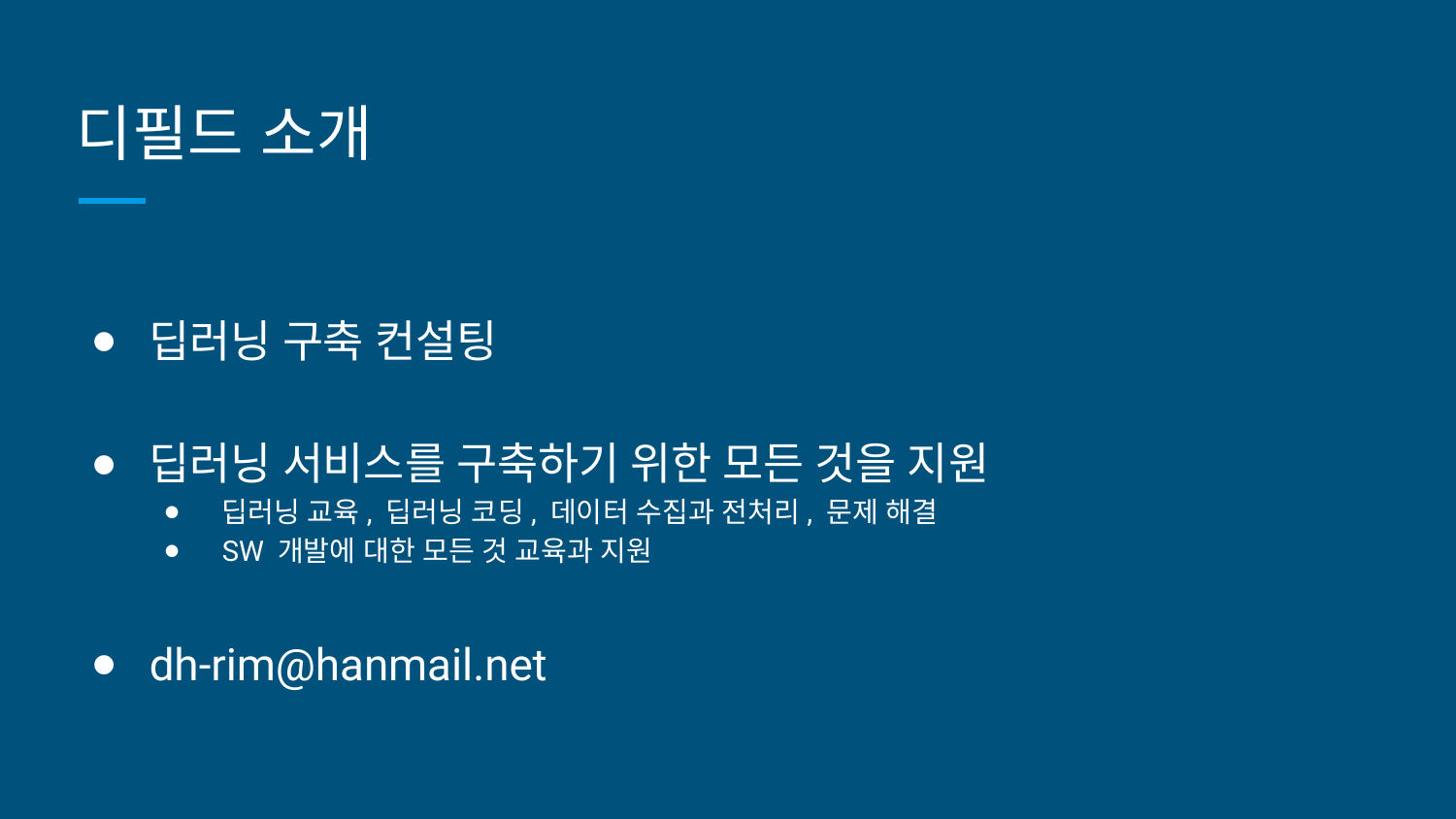

# 디필드 소개

딥러닝 구축 컨설팅

딥러닝 서비스를 구축하기 위한 모든 것을 지원
딥러닝 교육, 딥러닝 코딩, 데이터 수집과 전처리, 문제 해결
SW 개발에 대한 모든 것 교육과 지원

dh-rim@hanmail.net